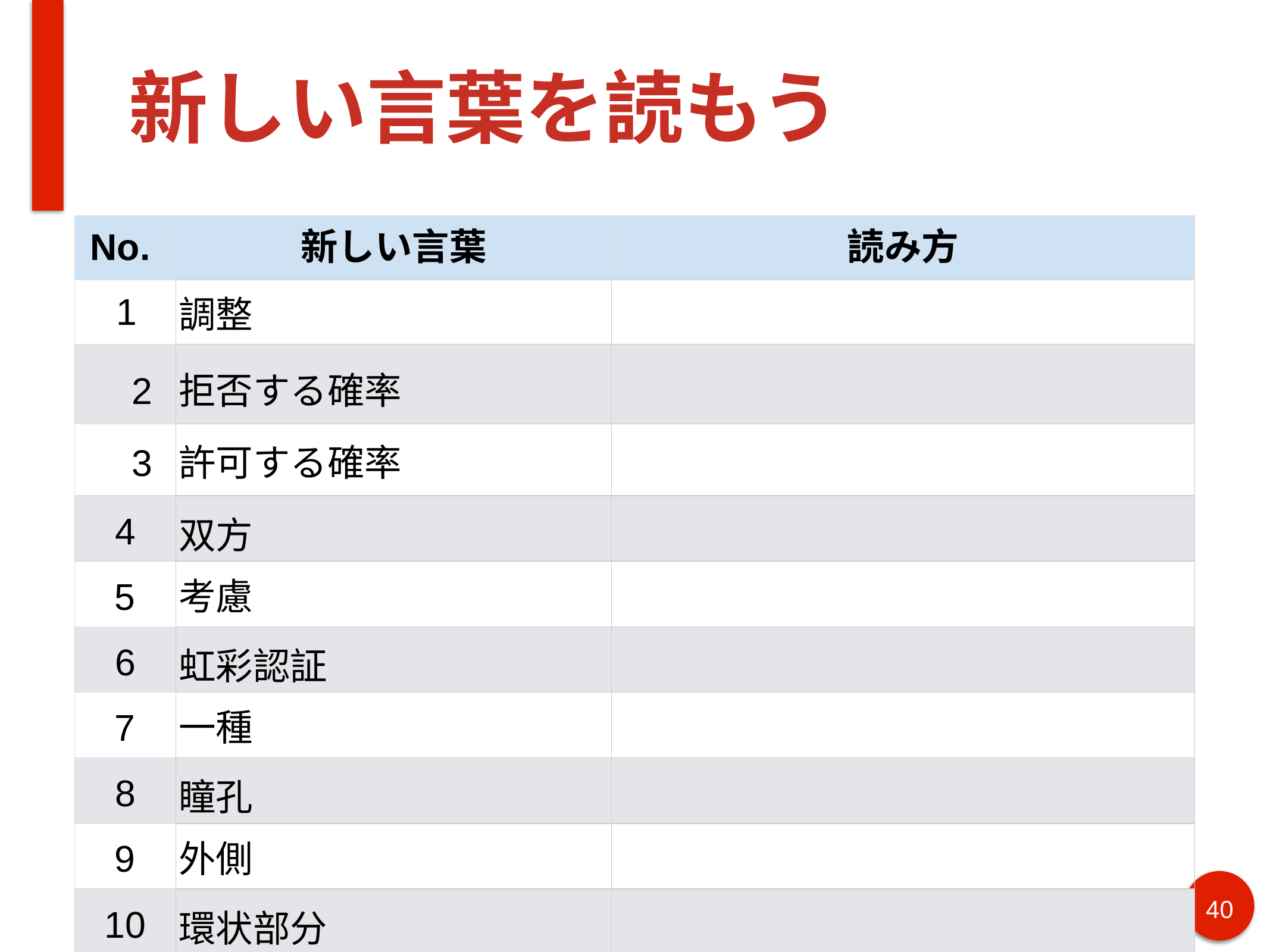

# 新しい言葉を読もう
| No. | 新しい言葉 | 読み方 |
| --- | --- | --- |
| 1 | 調整 |  |
| 2 | 拒否する確率 |  |
| 3 | 許可する確率 |  |
| 4 | 双方 |  |
| 5 | 考慮 |  |
| 6 | 虹彩認証 |  |
| 7 | 一種 |  |
| 8 | 瞳孔 |  |
| 9 | 外側 |  |
| 10 | 環状部分 |  |
40